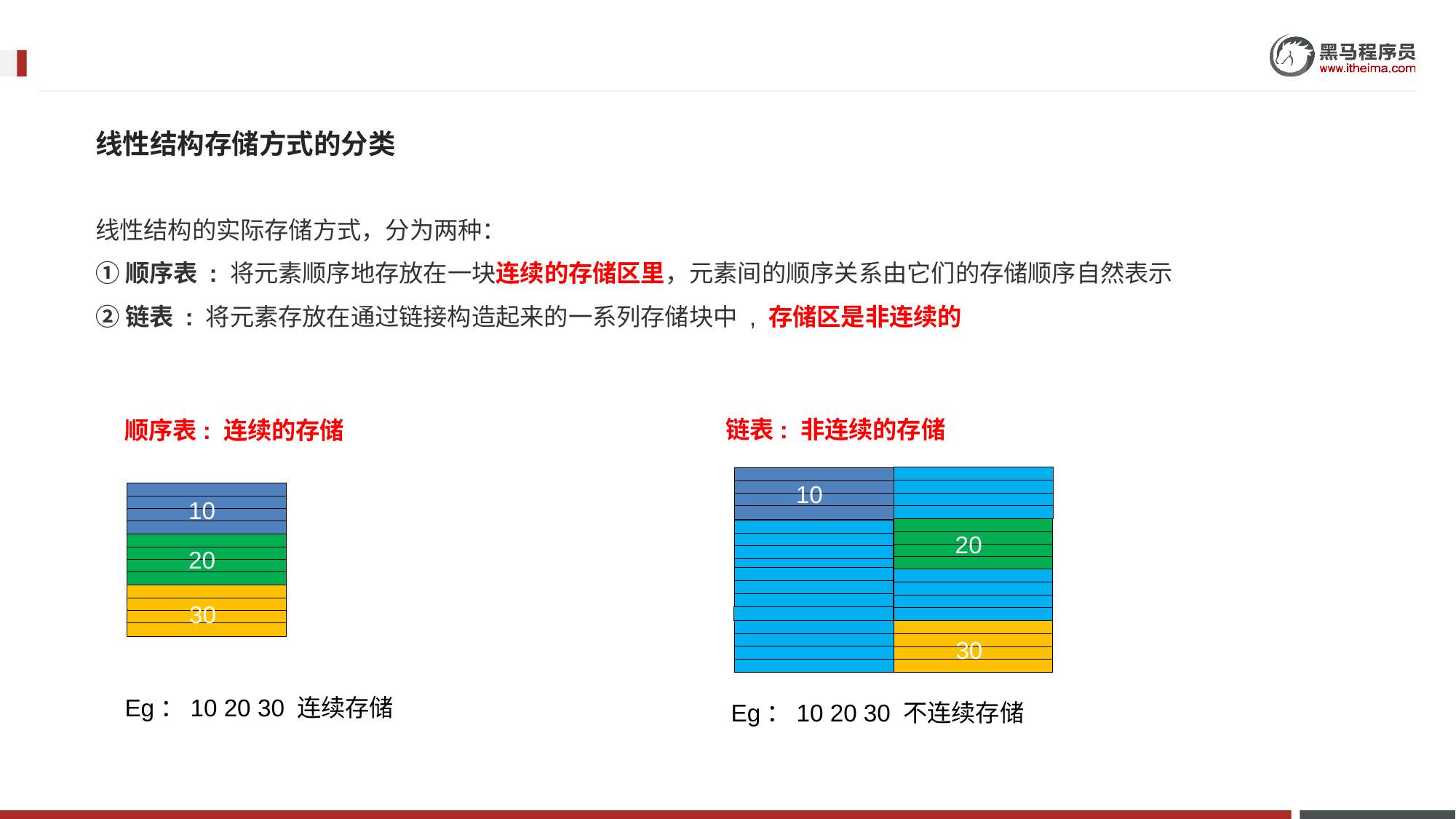

线性结构存储方式的分类
线性结构的实际存储方式，分为两种：
①顺序表 : 将元素顺序地存放在一块连续的存储区里，元素间的顺序关系由它们的存储顺序自然表示
②链表 : 将元素存放在通过链接构造起来的一系列存储块中 , 存储区是非连续的
链表: 非连续的存储
顺序表: 连续的存储

10

10

20

20

30

30

Eg：10 20 30 连续存储
Eg：10 20 30 不连续存储